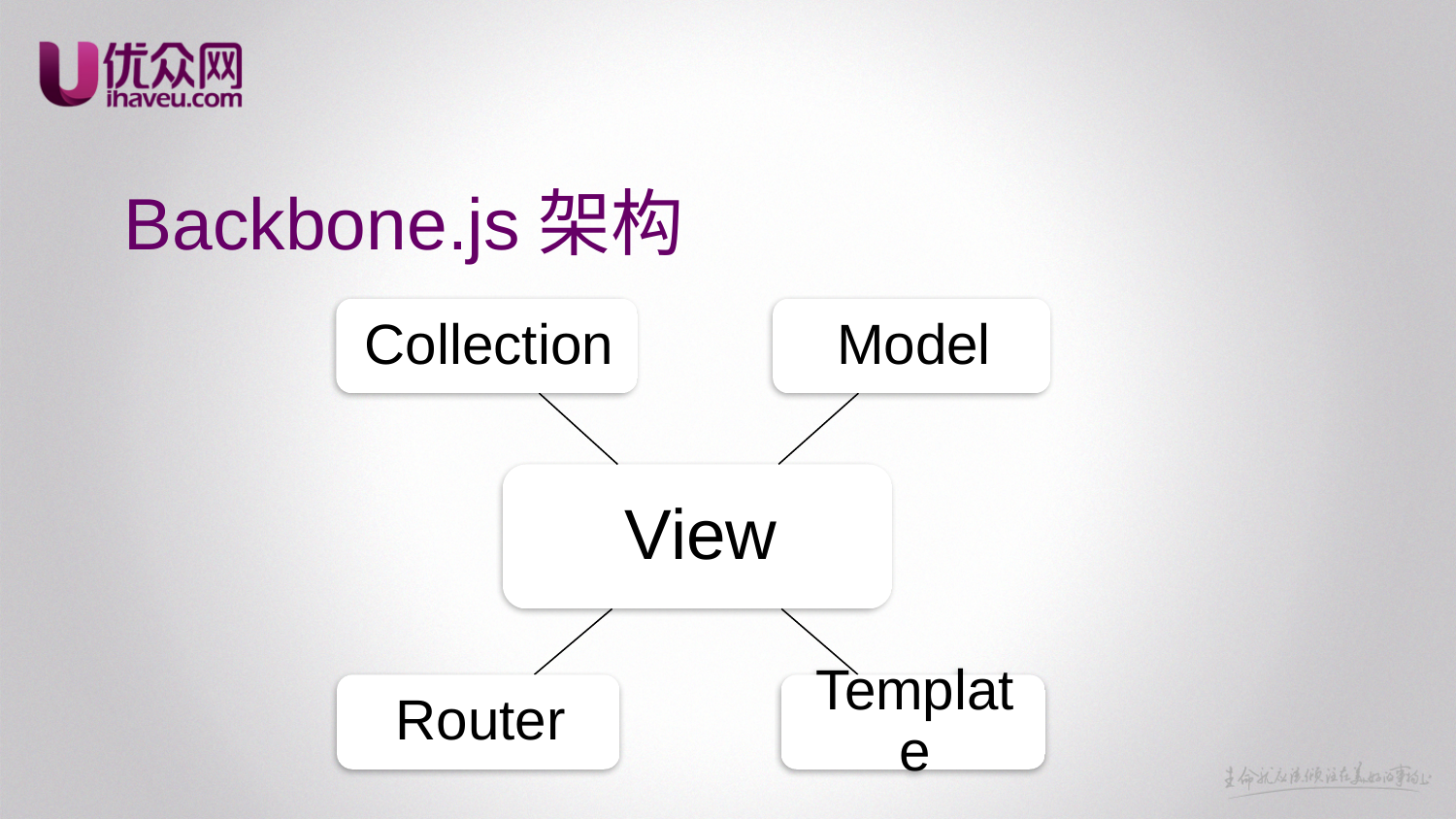

# Backbone.js架构
View
Model
Template
Router
Collection